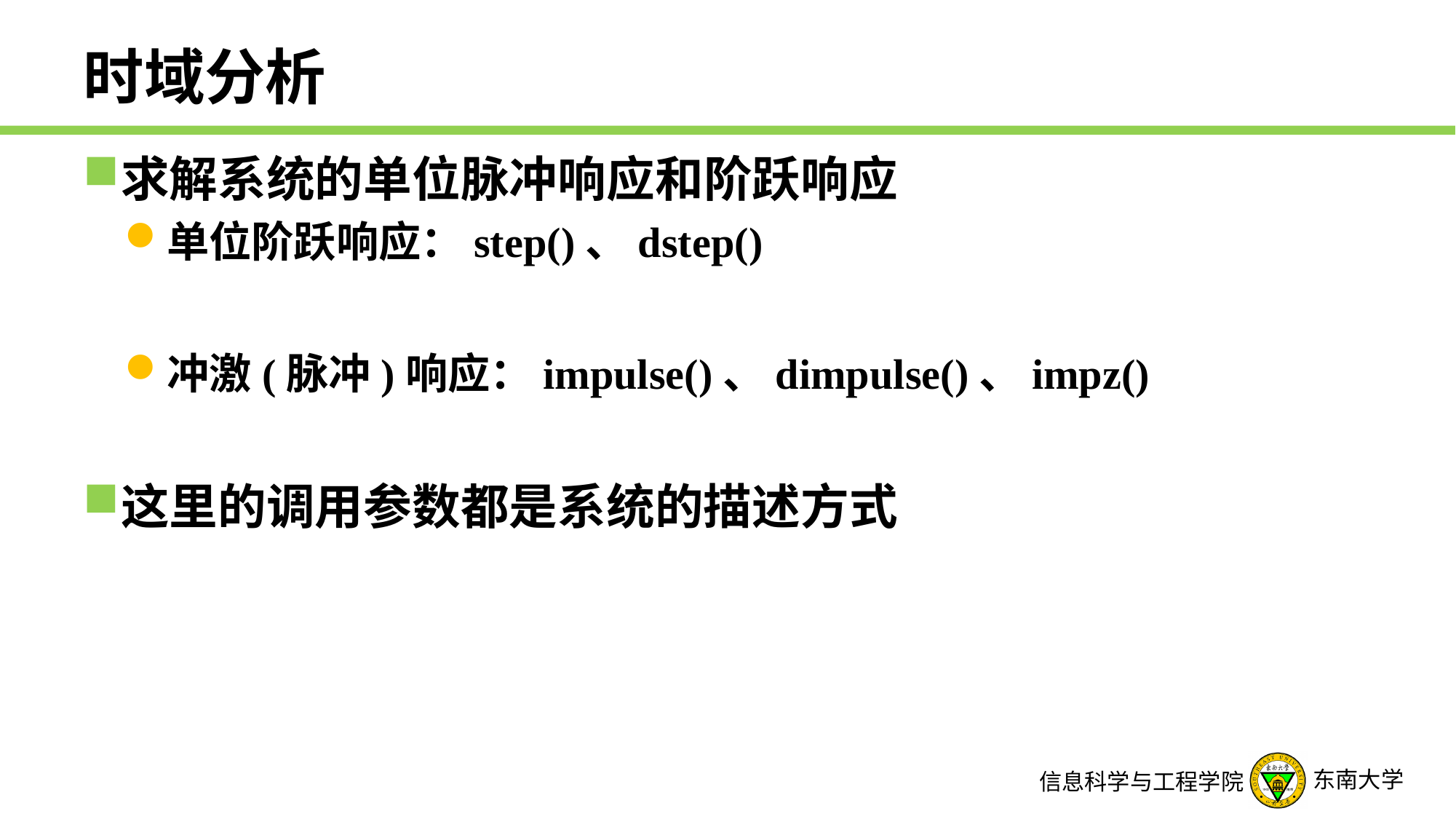

# 时域分析
求解系统的单位脉冲响应和阶跃响应
单位阶跃响应：step()、dstep()

冲激(脉冲)响应：impulse()、dimpulse()、impz()

这里的调用参数都是系统的描述方式